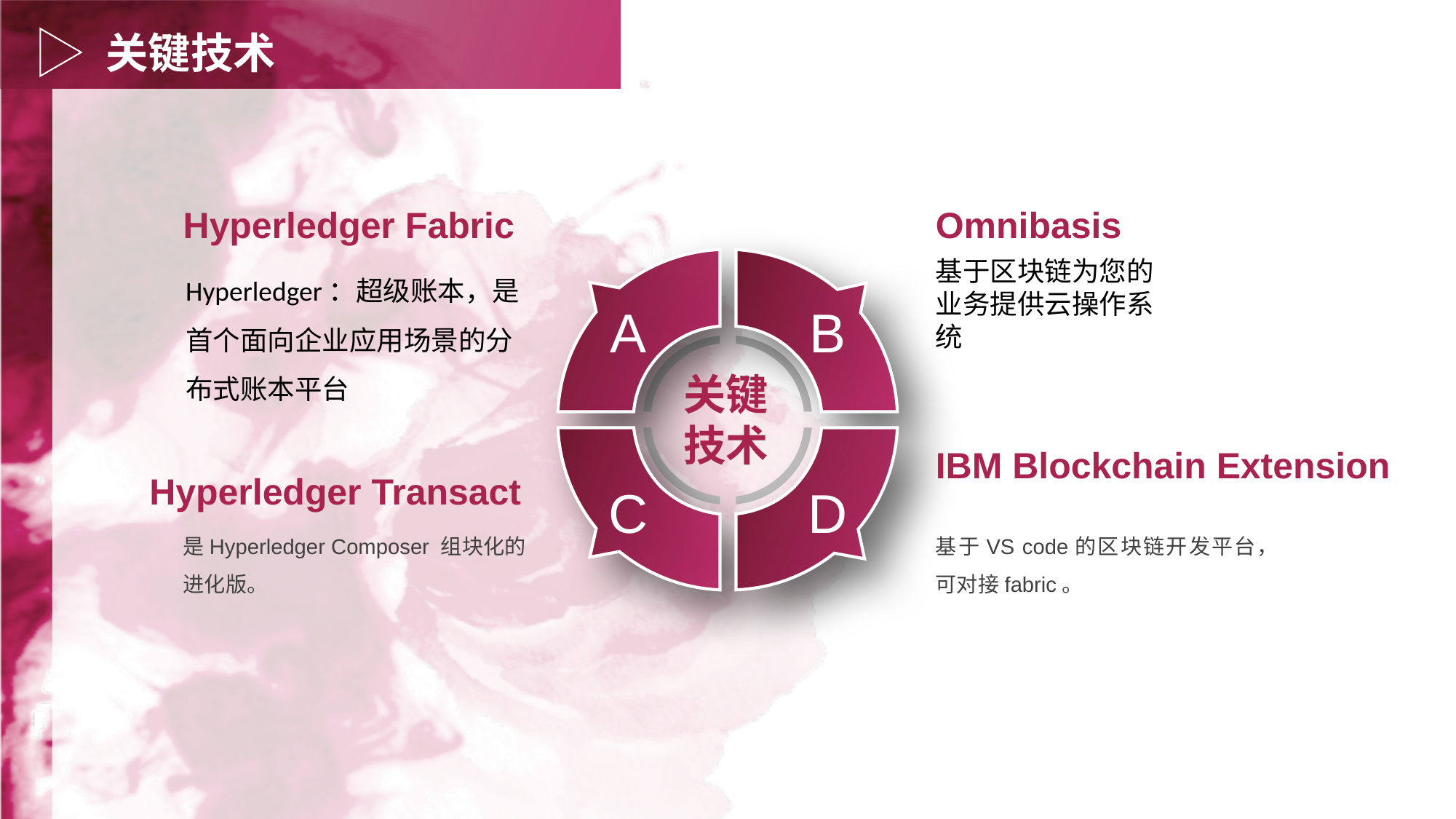

关键技术

Hyperledger Fabric
Omnibasis
基于区块链为您的业务提供云操作系统

Hyperledger：超级账本，是首个面向企业应用场景的分布式账本平台
A
B

关键
技术

IBM Blockchain Extension
Hyperledger Transact
C
D
是Hyperledger Composer 组块化的进化版。
基于VS code的区块链开发平台，可对接fabric。